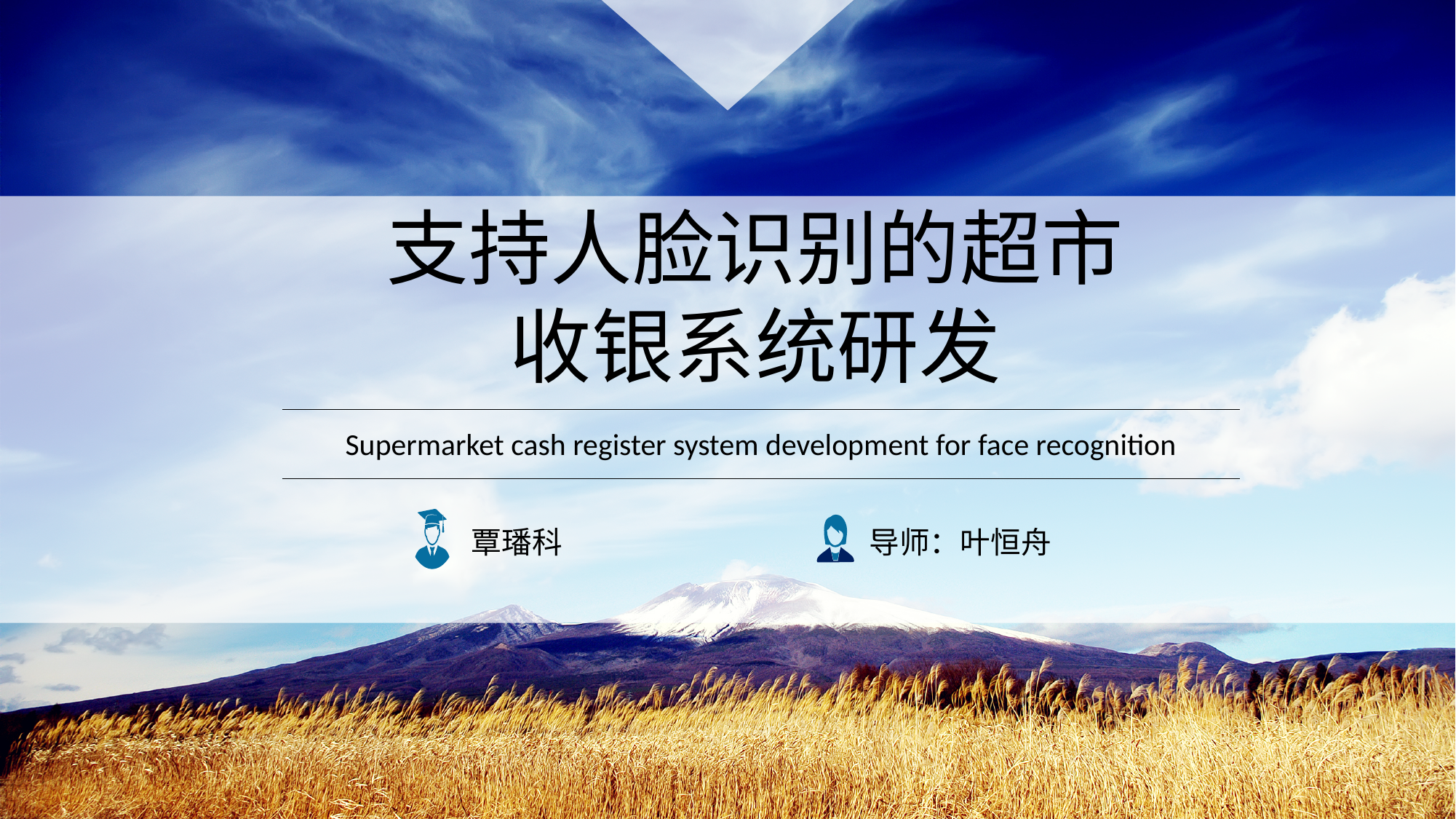

支持人脸识别的超市
收银系统研发

Supermarket cash register system development for face recognition

覃璠科

导师：叶恒舟